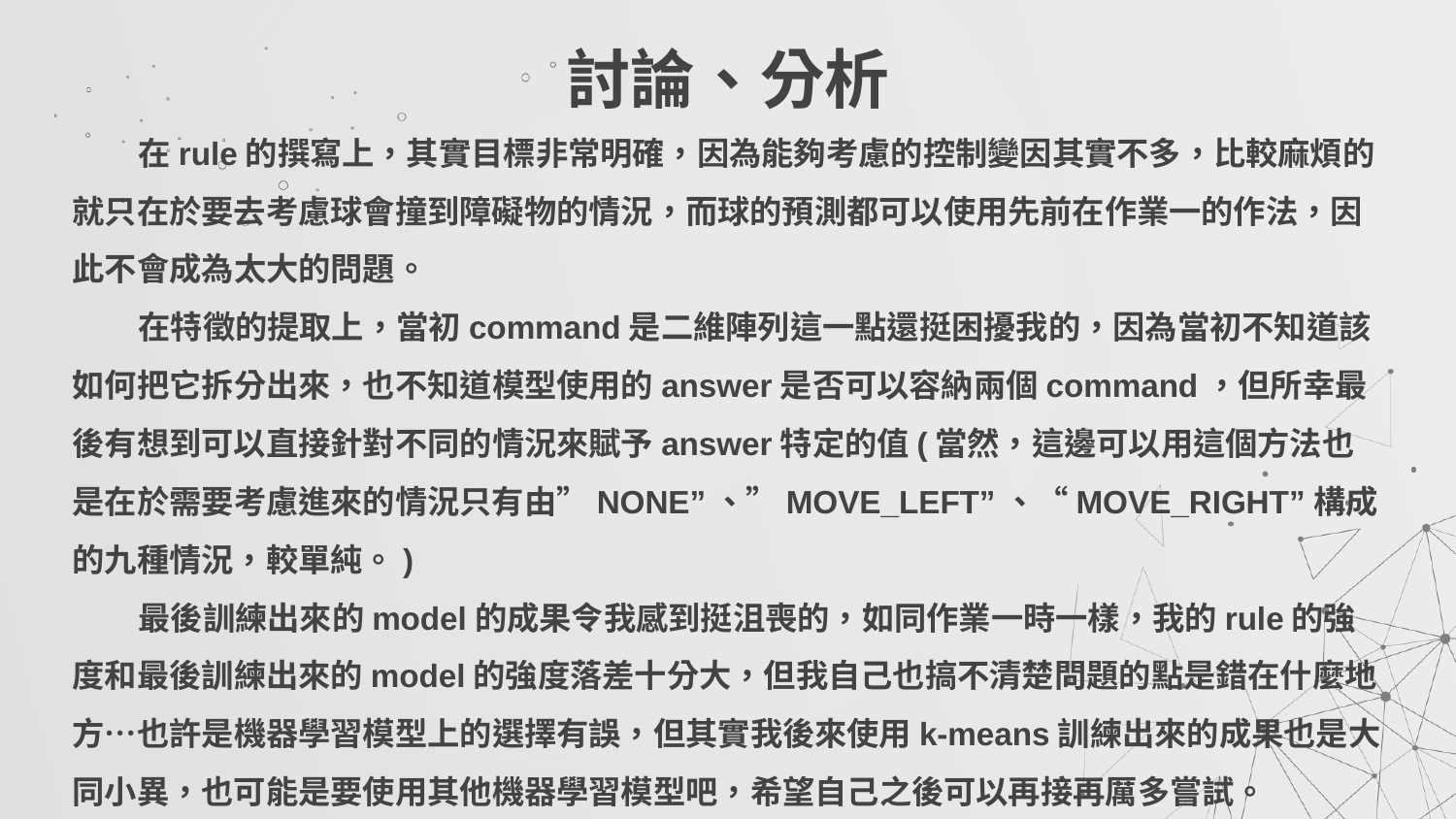

# 討論、分析
        在rule的撰寫上，其實目標非常明確，因為能夠考慮的控制變因其實不多，比較麻煩的就只在於要去考慮球會撞到障礙物的情況，而球的預測都可以使用先前在作業一的作法，因此不會成為太大的問題。
        在特徵的提取上，當初command是二維陣列這一點還挺困擾我的，因為當初不知道該如何把它拆分出來，也不知道模型使用的answer是否可以容納兩個command，但所幸最後有想到可以直接針對不同的情況來賦予answer特定的值(當然，這邊可以用這個方法也是在於需要考慮進來的情況只有由”NONE”、”MOVE_LEFT”、“MOVE_RIGHT”構成的九種情況，較單純。)
        最後訓練出來的model的成果令我感到挺沮喪的，如同作業一時一樣，我的rule的強度和最後訓練出來的model的強度落差十分大，但我自己也搞不清楚問題的點是錯在什麼地方…也許是機器學習模型上的選擇有誤，但其實我後來使用k-means訓練出來的成果也是大同小異，也可能是要使用其他機器學習模型吧，希望自己之後可以再接再厲多嘗試。